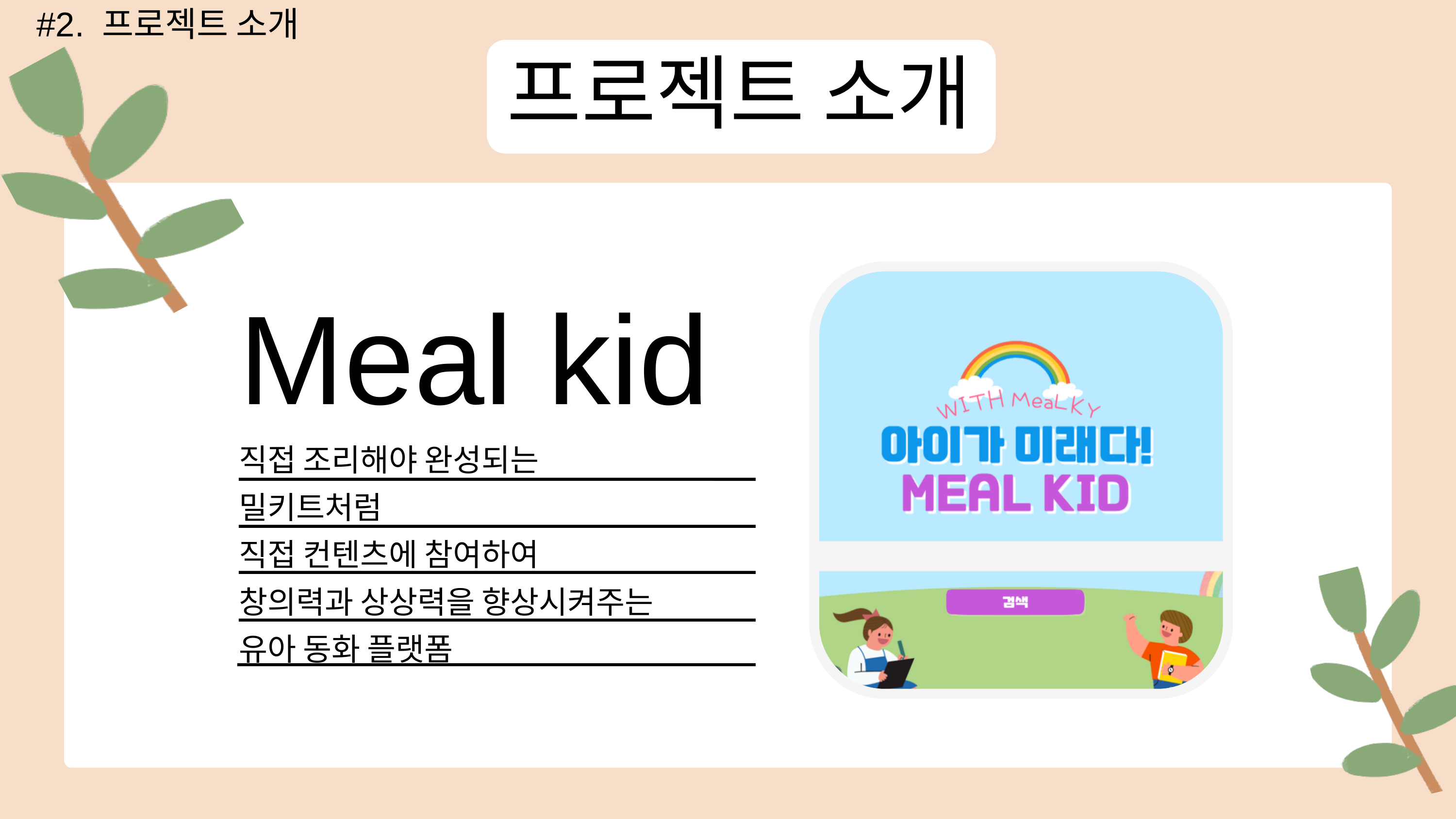

#2. 프로젝트 소개

프로젝트 소개

Meal kid
직접 조리해야 완성되는
밀키트처럼
직접 컨텐츠에 참여하여
창의력과 상상력을 향상시켜주는
유아 동화 플랫폼